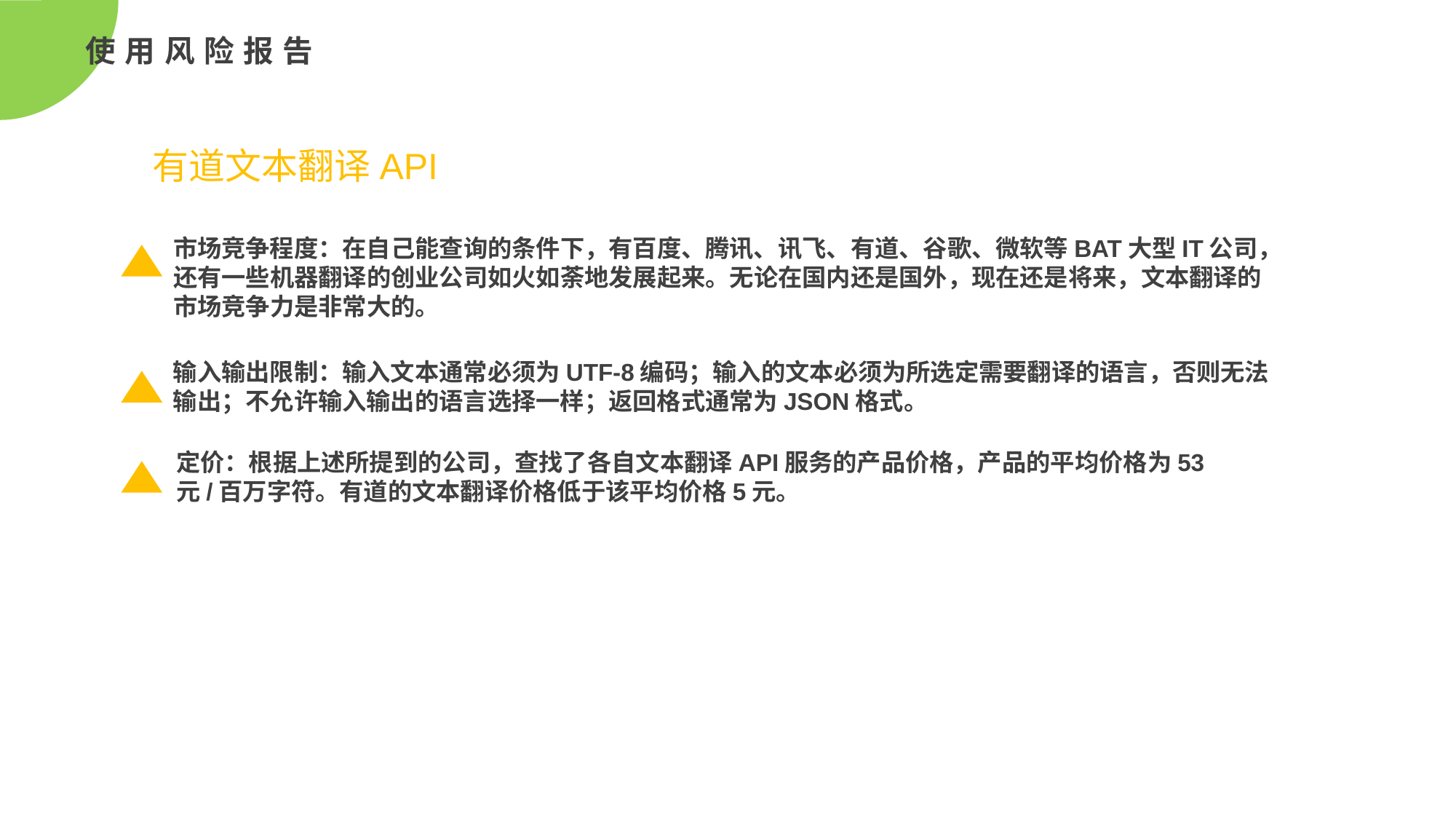

使用风险报告
有道文本翻译API
市场竞争程度：在自己能查询的条件下，有百度、腾讯、讯飞、有道、谷歌、微软等BAT大型IT公司，还有一些机器翻译的创业公司如火如荼地发展起来。无论在国内还是国外，现在还是将来，文本翻译的市场竞争力是非常大的。

输入输出限制：输入文本通常必须为UTF-8编码；输入的文本必须为所选定需要翻译的语言，否则无法输出；不允许输入输出的语言选择一样；返回格式通常为JSON格式。

定价：根据上述所提到的公司，查找了各自文本翻译API服务的产品价格，产品的平均价格为53元/百万字符。有道的文本翻译价格低于该平均价格5元。